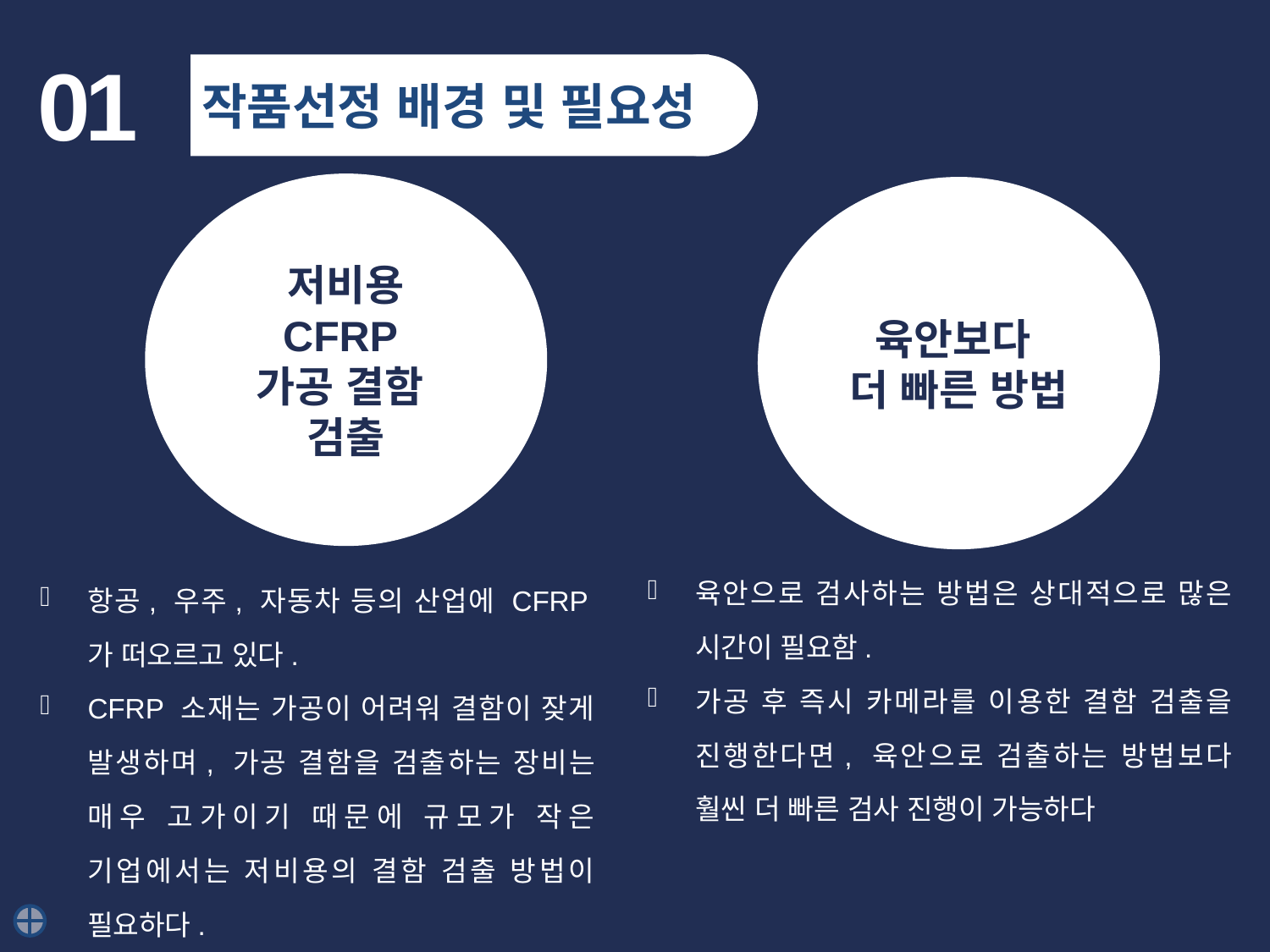

01

작품선정 배경 및 필요성
저비용
CFRP
가공 결함
검출
육안보다
더 빠른 방법
육안으로 검사하는 방법은 상대적으로 많은 시간이 필요함.
가공 후 즉시 카메라를 이용한 결함 검출을 진행한다면, 육안으로 검출하는 방법보다 훨씬 더 빠른 검사 진행이 가능하다

항공, 우주, 자동차 등의 산업에 CFRP가 떠오르고 있다.
CFRP 소재는 가공이 어려워 결함이 잦게 발생하며, 가공 결함을 검출하는 장비는 매우 고가이기 때문에 규모가 작은 기업에서는 저비용의 결함 검출 방법이 필요하다.